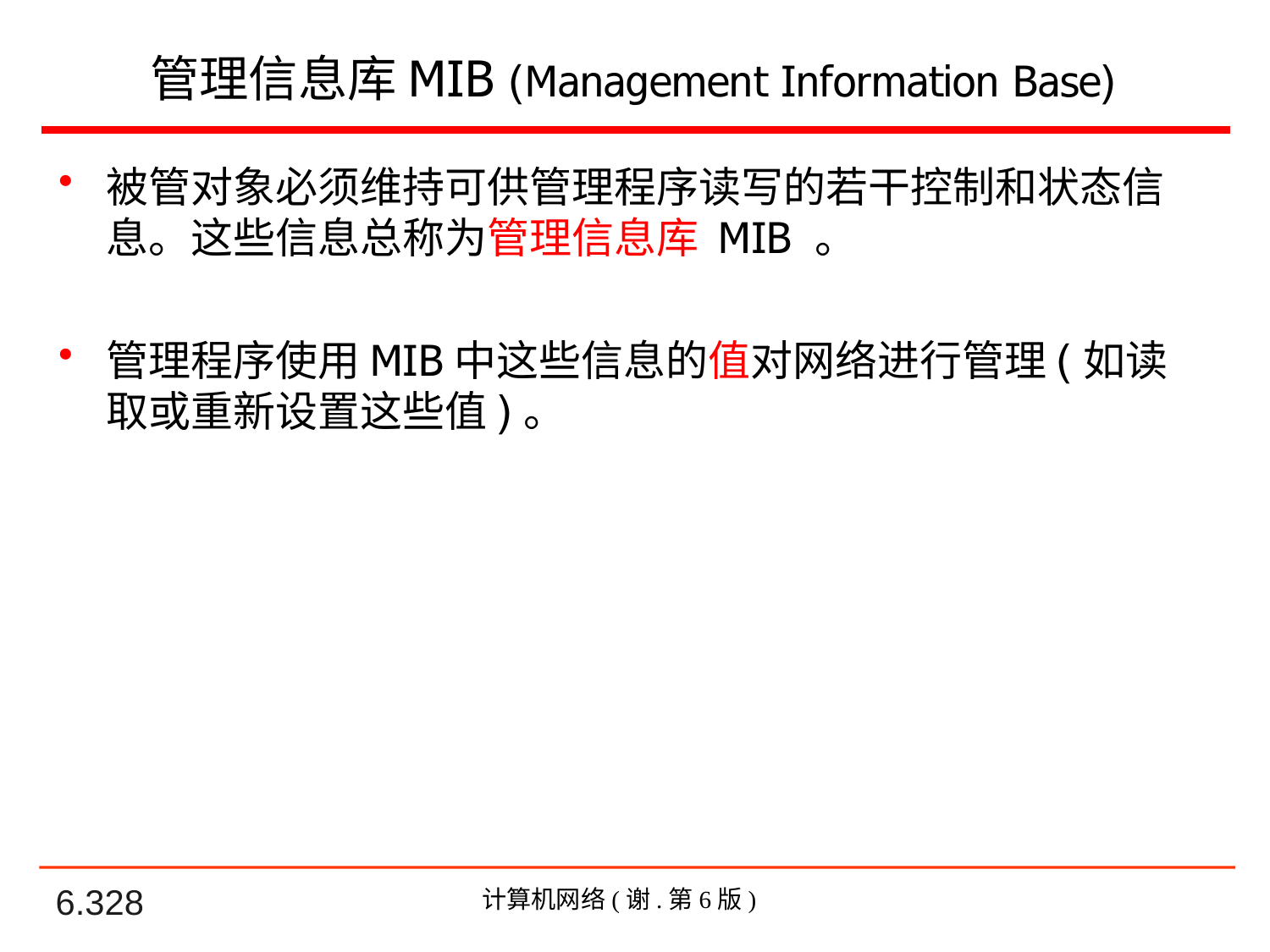

# 管理信息库MIB (Management Information Base)
被管对象必须维持可供管理程序读写的若干控制和状态信息。这些信息总称为管理信息库 MIB 。

管理程序使用MIB中这些信息的值对网络进行管理(如读取或重新设置这些值)。